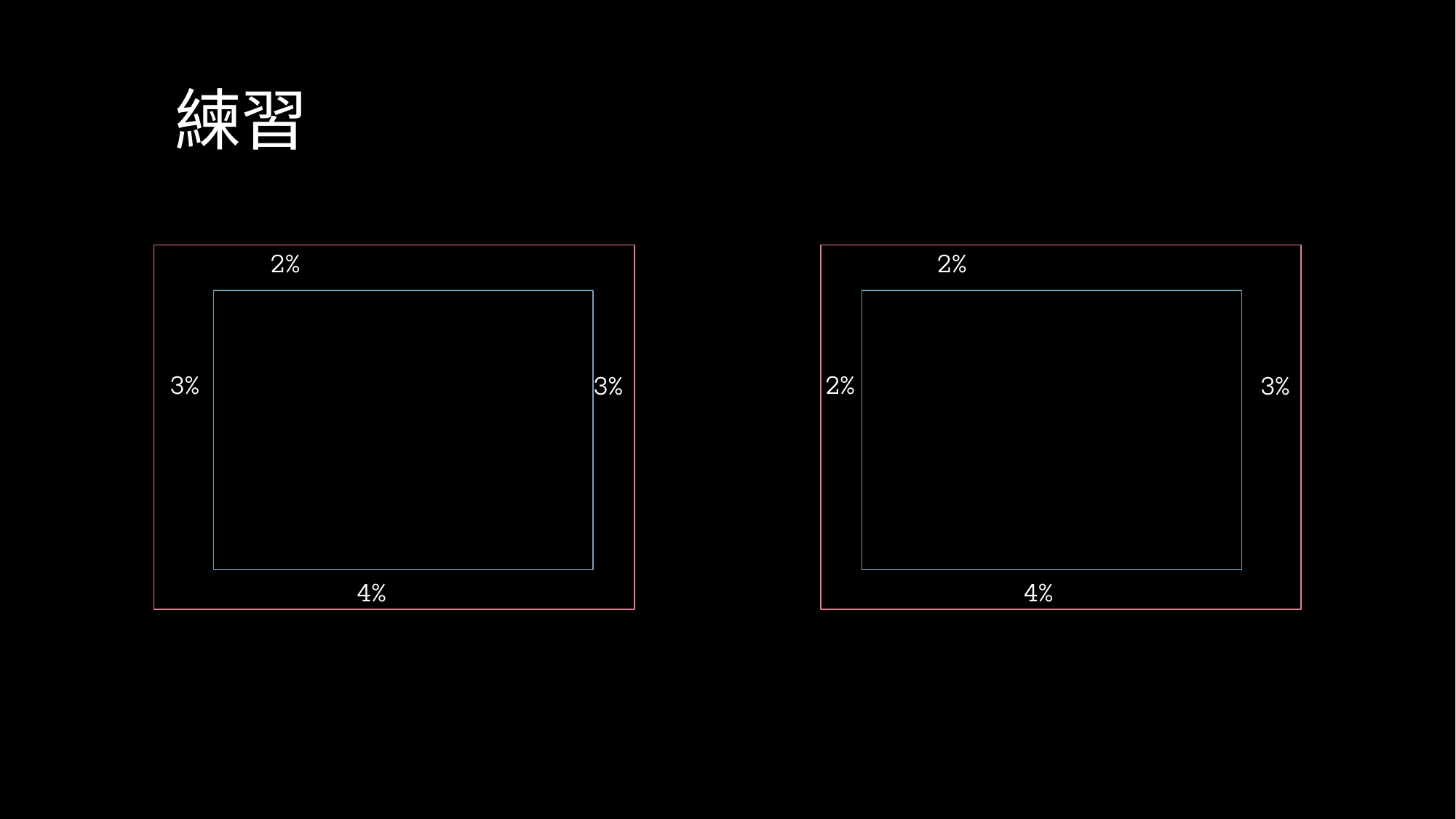

# 練習
2%
2%

3%
2%
3%
3%
4%
4%